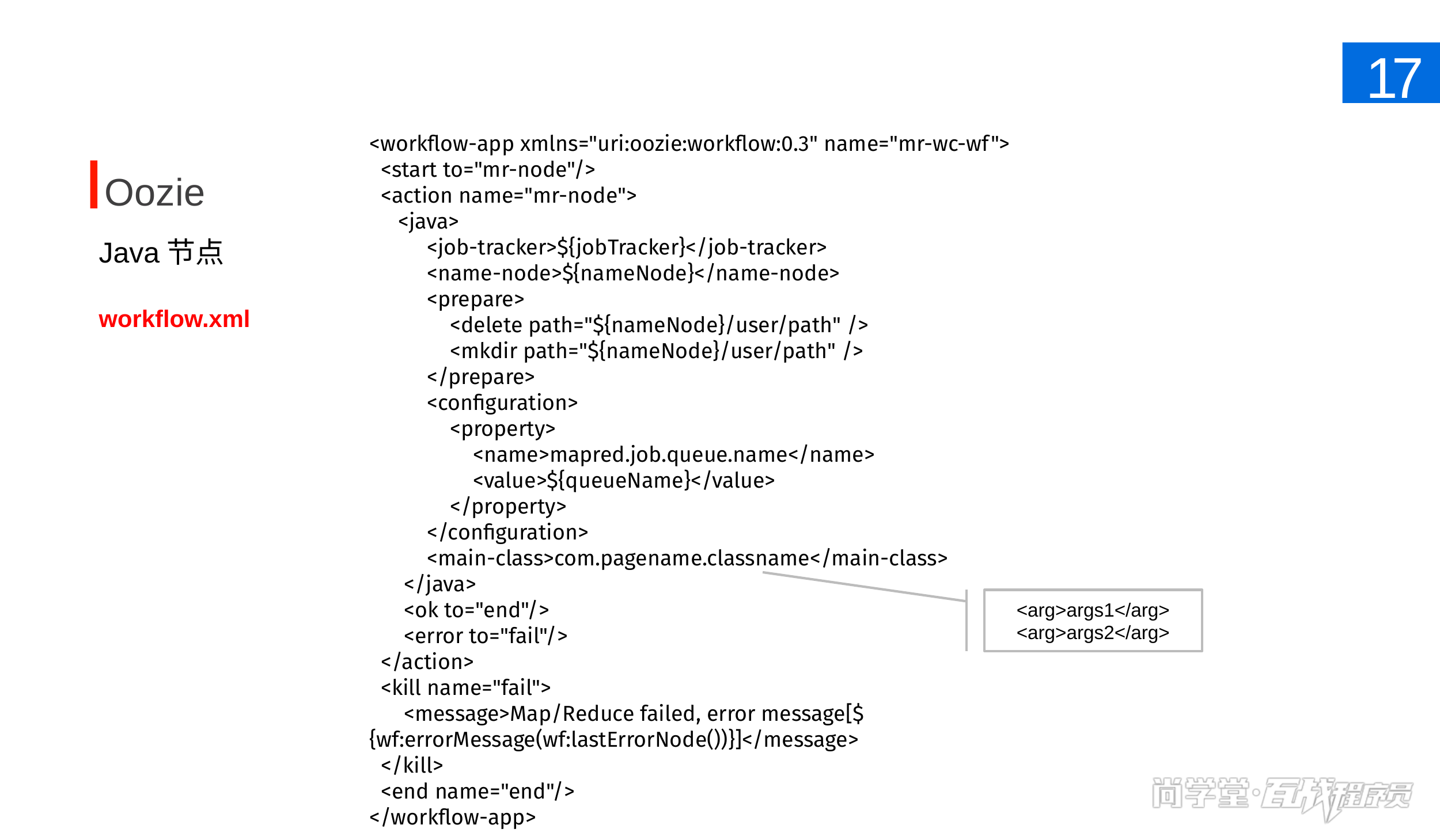

17

<workflow-app xmlns="uri:oozie:workflow:0.3" name="mr-wc-wf">
  <start to="mr-node"/>
  <action name="mr-node">
     <java>
          <job-tracker>${jobTracker}</job-tracker>
          <name-node>${nameNode}</name-node>
          <prepare>
              <delete path="${nameNode}/user/path" />
              <mkdir path="${nameNode}/user/path" />
          </prepare>
          <configuration>
              <property>
                  <name>mapred.job.queue.name</name>
                  <value>${queueName}</value>
              </property>
          </configuration>
          <main-class>com.pagename.classname</main-class>
      </java>
      <ok to="end"/>
      <error to="fail"/>
  </action>
  <kill name="fail">
      <message>Map/Reduce failed, error message[${wf:errorMessage(wf:lastErrorNode())}]</message>
  </kill>
  <end name="end"/>
</workflow-app>

Oozie
Java节点

workflow.xml

<arg>args1</arg>
<arg>args2</arg>